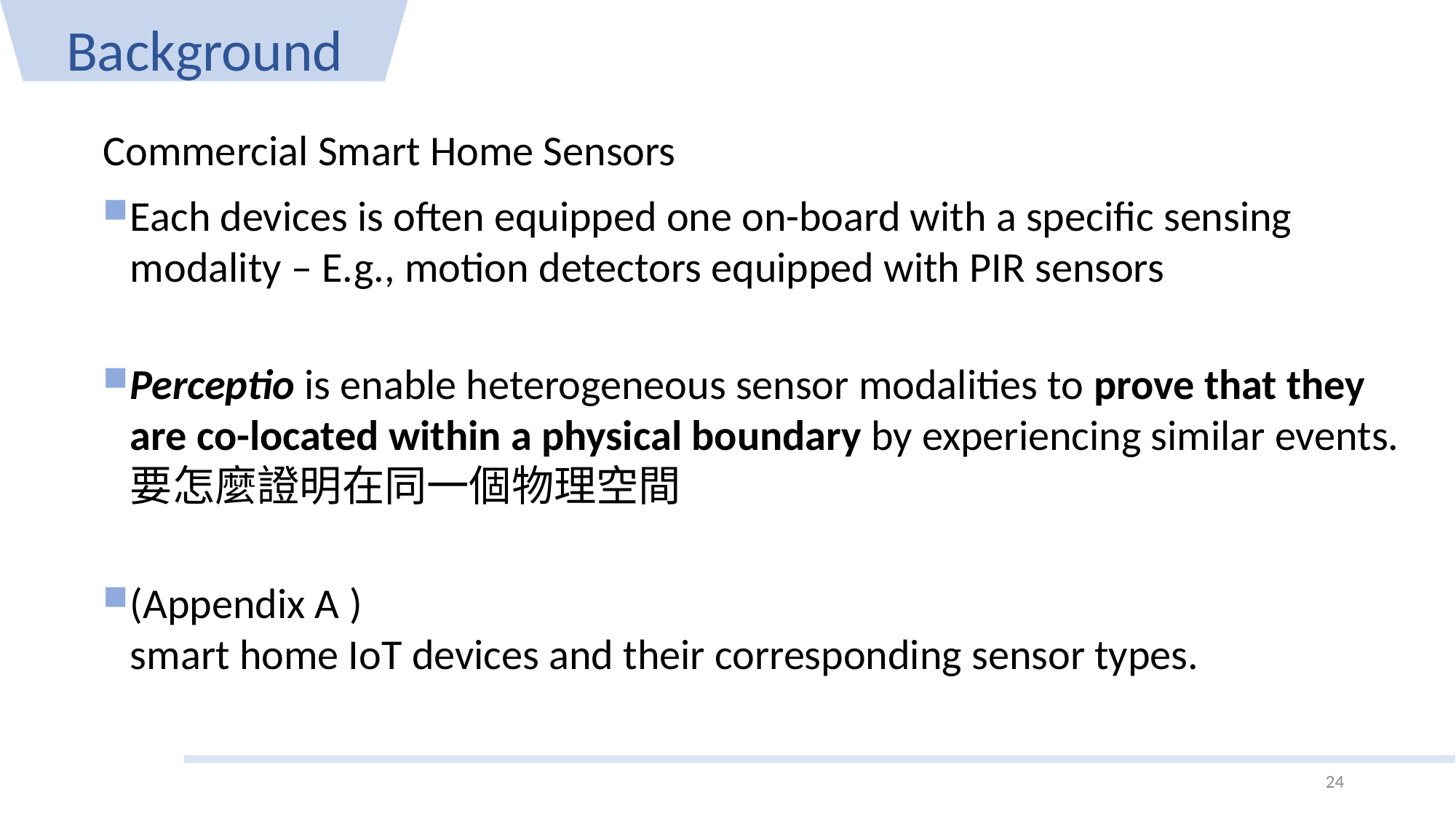

# Background
Commercial Smart Home Sensors
Each devices is often equipped one on-board with a specific sensing modality – E.g., motion detectors equipped with PIR sensors
Perceptio is enable heterogeneous sensor modalities to prove that they are co-located within a physical boundary by experiencing similar events.要怎麼證明在同一個物理空間
(Appendix A )
smart home IoT devices and their corresponding sensor types.

24